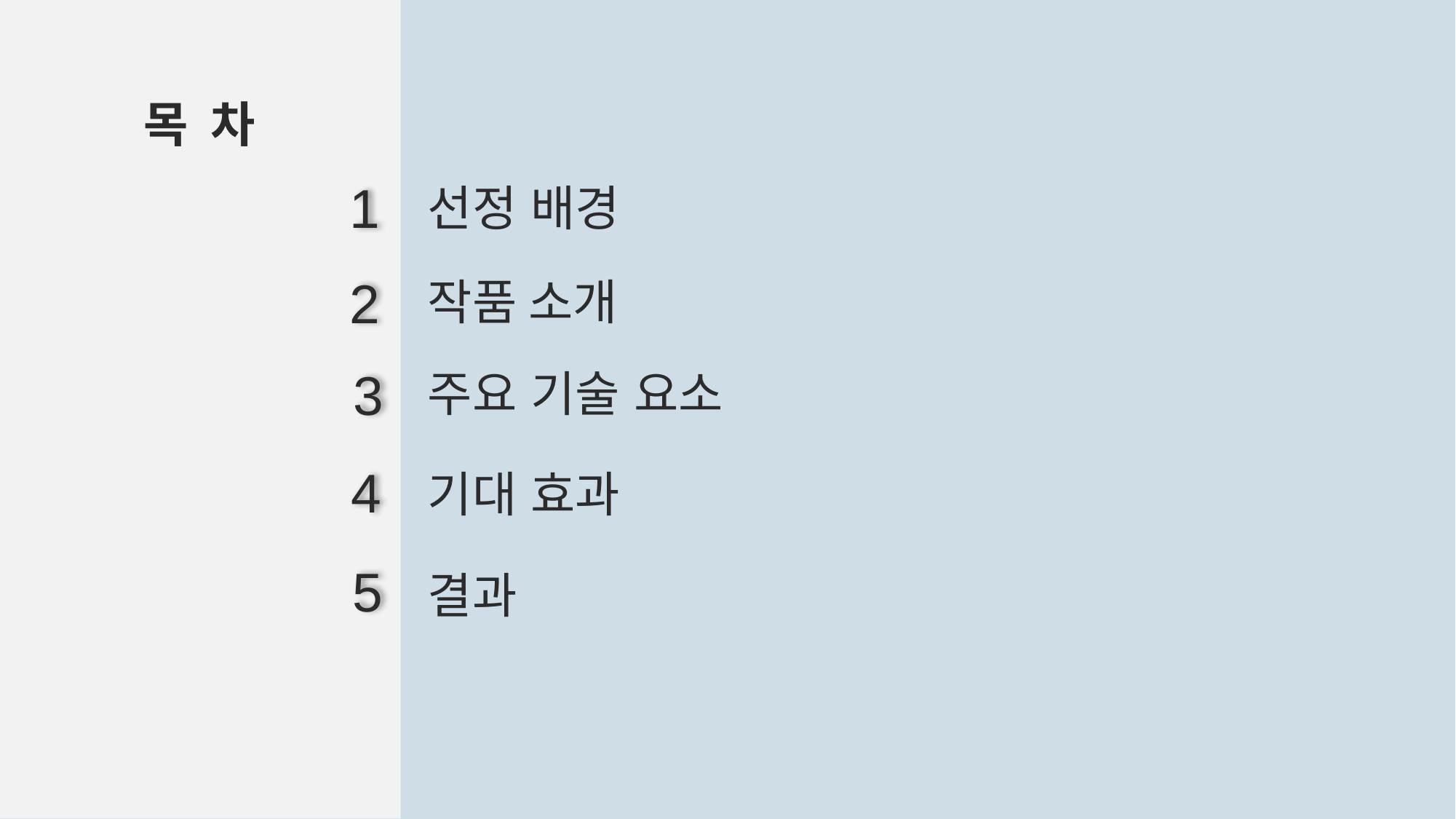

목  차
1
선정 배경
2
작품 소개
3
주요 기술 요소
4
기대 효과
5
결과